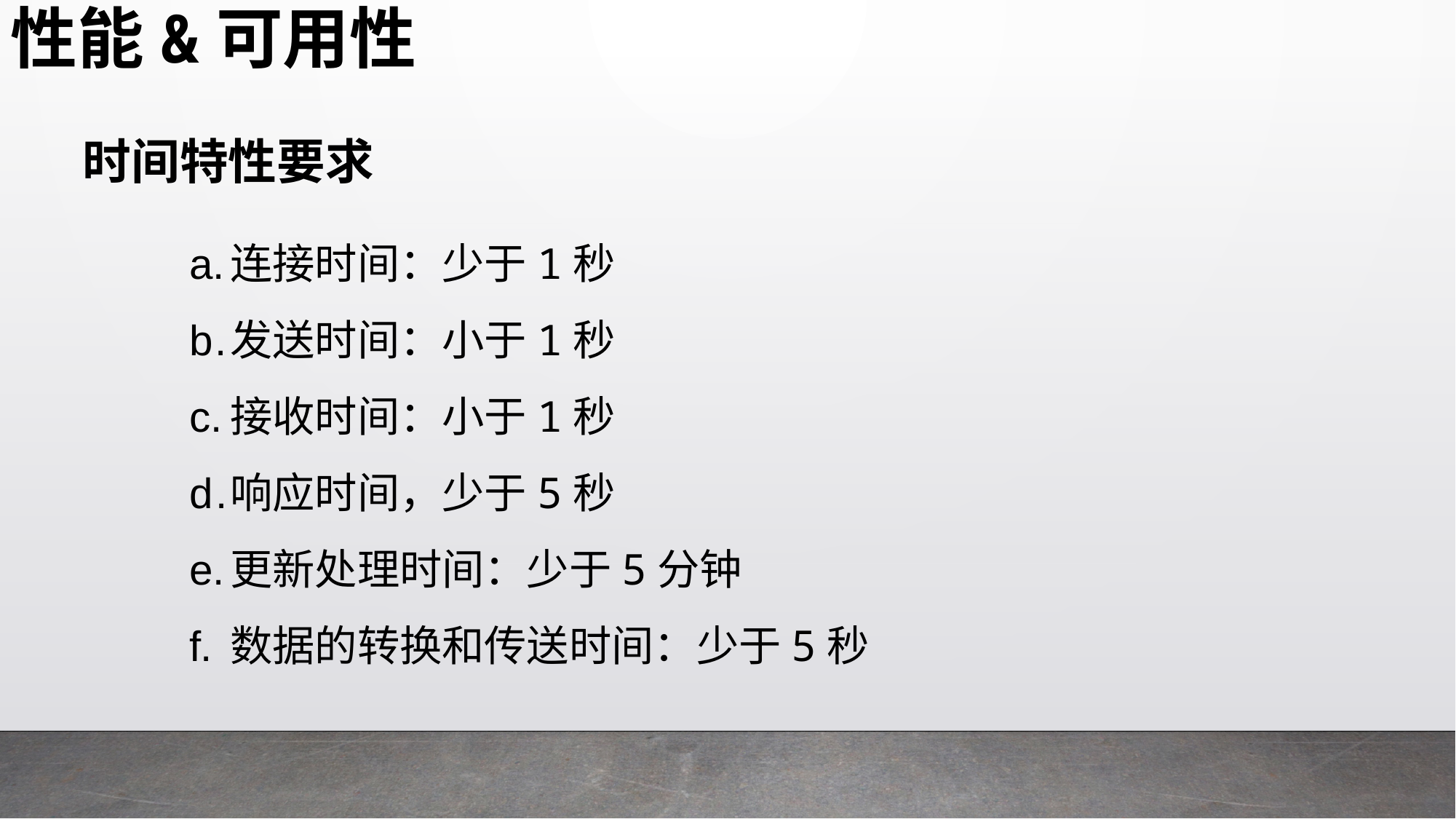

性能&可用性
时间特性要求
连接时间：少于1秒
发送时间：小于1秒
接收时间：小于1秒
响应时间，少于5秒
更新处理时间：少于5分钟
数据的转换和传送时间：少于5秒